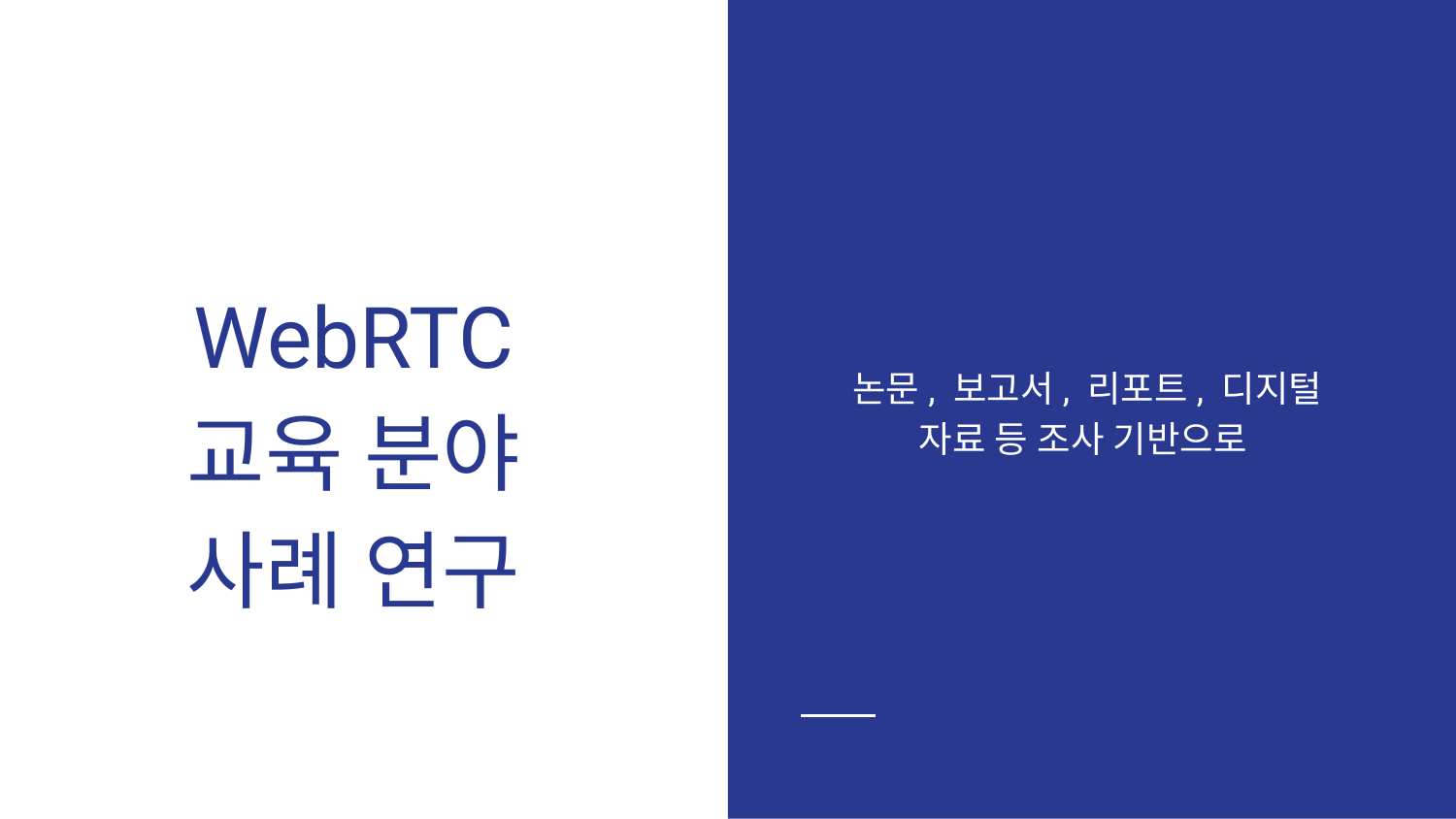

논문, 보고서, 리포트, 디지털
자료 등 조사 기반으로
# WebRTC
교육 분야
사례 연구